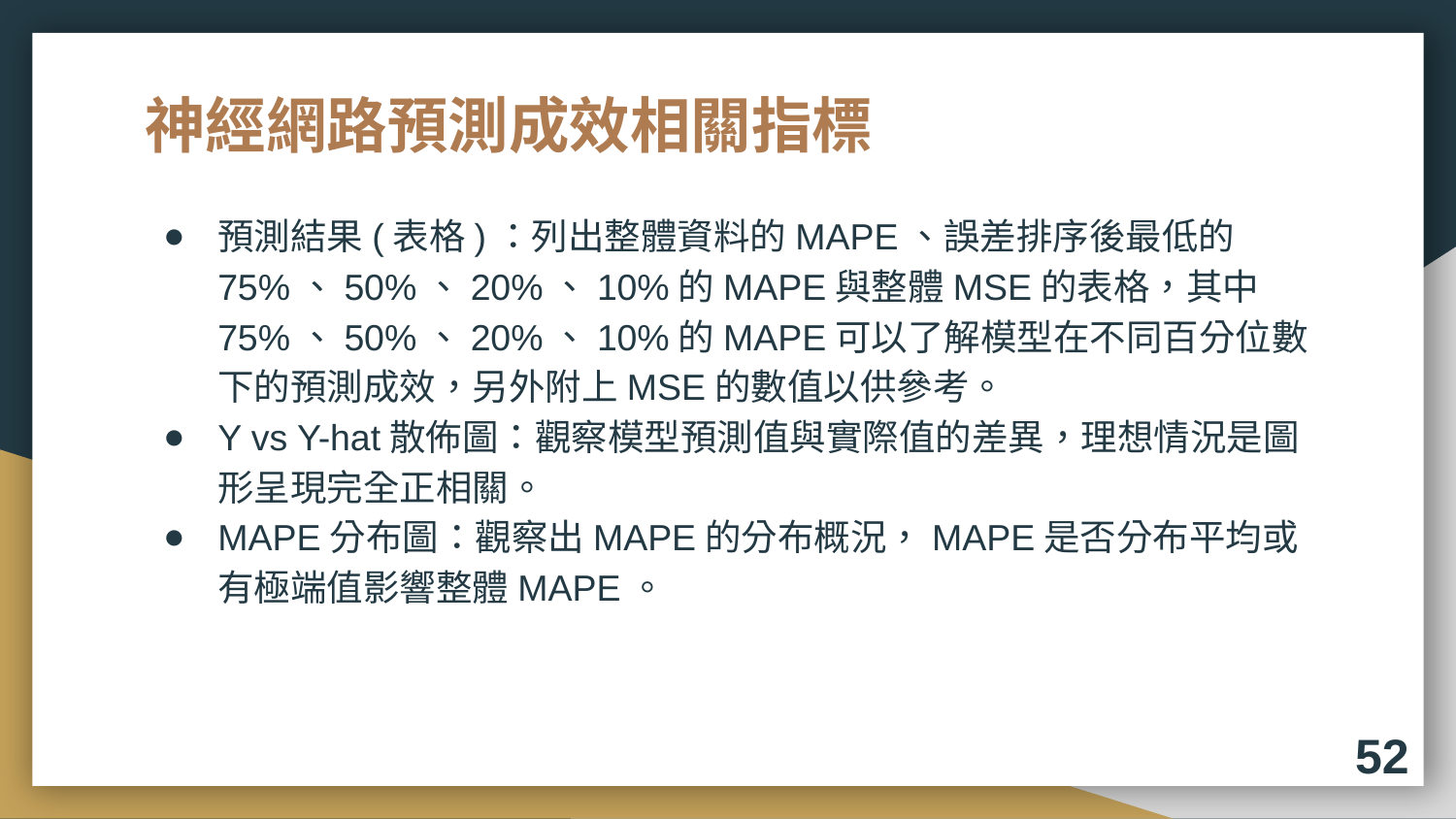

# 神經網路預測成效相關指標
預測結果(表格)：列出整體資料的MAPE、誤差排序後最低的75%、50%、20%、10%的MAPE與整體MSE的表格，其中75%、50%、20%、10%的MAPE可以了解模型在不同百分位數下的預測成效，另外附上MSE的數值以供參考。
Y vs Y-hat散佈圖：觀察模型預測值與實際值的差異，理想情況是圖形呈現完全正相關。
MAPE分布圖：觀察出MAPE的分布概況，MAPE是否分布平均或有極端值影響整體MAPE。
52